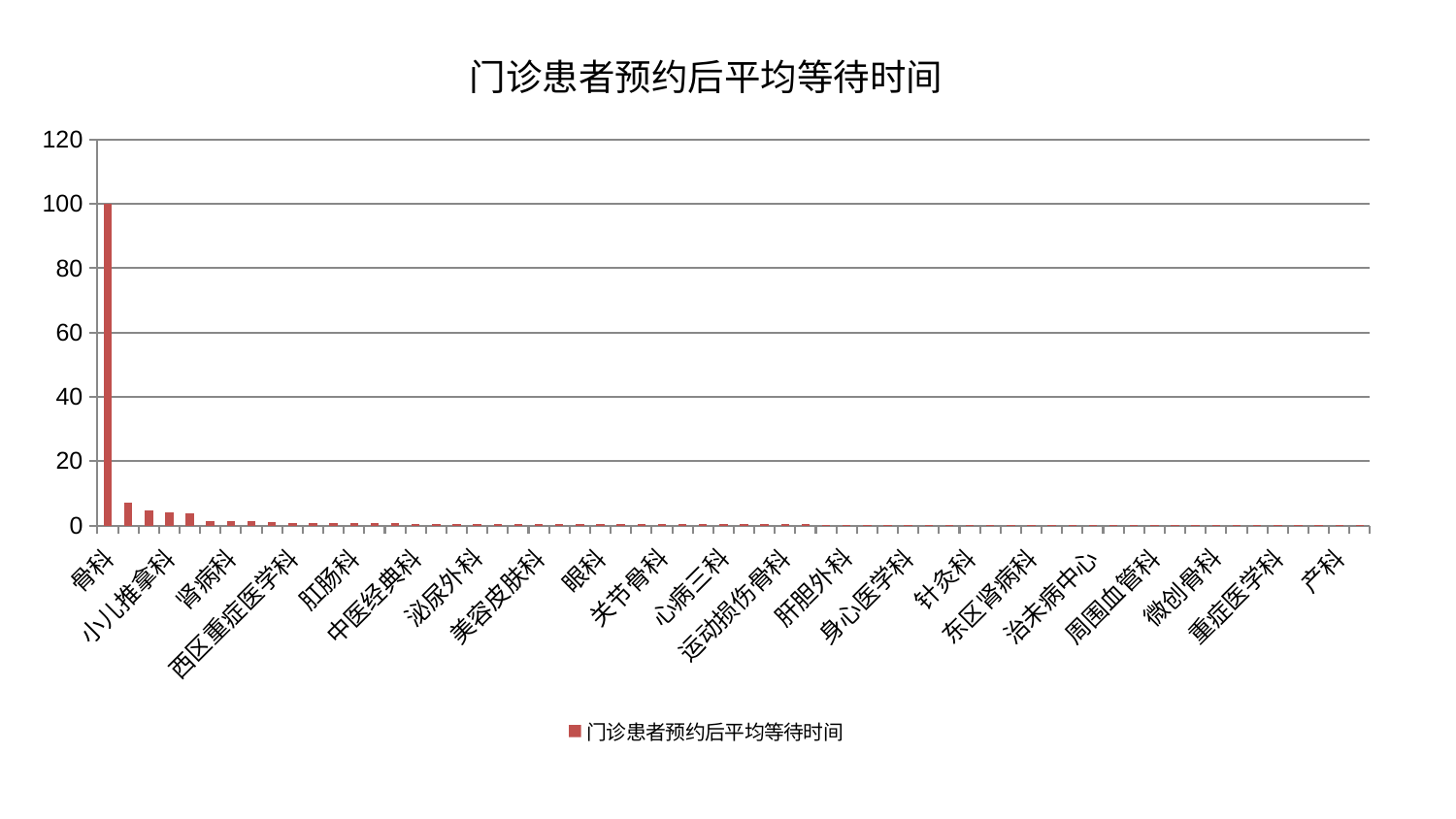

### Chart: 门诊患者预约后平均等待时间

| Category | 门诊患者预约后平均等待时间 |
|---|---|
| 骨科 | 100.0 |
| 脾胃病科 | 7.081927186614741 |
| 推拿科 | 4.757310012901692 |
| 小儿推拿科 | 4.076241703394937 |
| 肾脏内科 | 3.8378007167976635 |
| 小儿骨科 | 1.3592786198752418 |
| 肾病科 | 1.2813457410574094 |
| 乳腺甲状腺外科 | 1.2362419439452437 |
| 呼吸内科 | 1.1842597285818446 |
| 西区重症医学科 | 0.8871931802615854 |
| 胸外科 | 0.8287901351091167 |
| 儿科 | 0.7942040048674207 |
| 肛肠科 | 0.7916376469236455 |
| 妇科妇二科合并 | 0.724056874424161 |
| 风湿病科 | 0.6793341290629835 |
| 中医经典科 | 0.5826331386984229 |
| 普通外科 | 0.5509707583235721 |
| 神经内科 | 0.5366717451923859 |
| 泌尿外科 | 0.5352946626748002 |
| 显微骨科 | 0.516718614271401 |
| 东区重症医学科 | 0.5146609100312123 |
| 美容皮肤科 | 0.5117665790786117 |
| 脾胃科消化科合并 | 0.4980569990905712 |
| 创伤骨科 | 0.4713849271493273 |
| 眼科 | 0.4303828973081379 |
| 耳鼻喉科 | 0.39618785287820946 |
| 心病四科 | 0.39421840372694467 |
| 关节骨科 | 0.3896377037614588 |
| 男科 | 0.387540653450689 |
| 消化内科 | 0.3585385295381937 |
| 心病三科 | 0.3507763643550575 |
| 心病一科 | 0.3278009052976428 |
| 血液科 | 0.31804895180078535 |
| 运动损伤骨科 | 0.3158482012737567 |
| 脑病三科 | 0.30600527167145125 |
| 神经外科 | 0.30204779521994024 |
| 肝胆外科 | 0.29798426990353044 |
| 皮肤科 | 0.28590550330039444 |
| 心病二科 | 0.2722066881104172 |
| 身心医学科 | 0.2719607690234938 |
| 妇二科 | 0.26936727359125073 |
| 心血管内科 | 0.2630714771505281 |
| 针灸科 | 0.22819731288174164 |
| 医院 | 0.2266561187016169 |
| 老年医学科 | 0.22365191327248105 |
| 东区肾病科 | 0.22310382681020893 |
| 妇科 | 0.22206764306082613 |
| 康复科 | 0.20873560104437583 |
| 治未病中心 | 0.20837708039431643 |
| 综合内科 | 0.19307117700796428 |
| 脊柱骨科 | 0.19088689652466878 |
| 周围血管科 | 0.18191878973768905 |
| 肝病科 | 0.1770186599748944 |
| 脑病二科 | 0.17294821050329492 |
| 微创骨科 | 0.1688298096462978 |
| 口腔科 | 0.16815002815717572 |
| 肿瘤内科 | 0.16415466165987627 |
| 重症医学科 | 0.15468355413710191 |
| 中医外治中心 | 0.15397181002469268 |
| 脑病一科 | 0.15133395992537435 |
| 产科 | 0.14843097751116413 |
| 内分泌科 | 0.14374158963755415 |
217